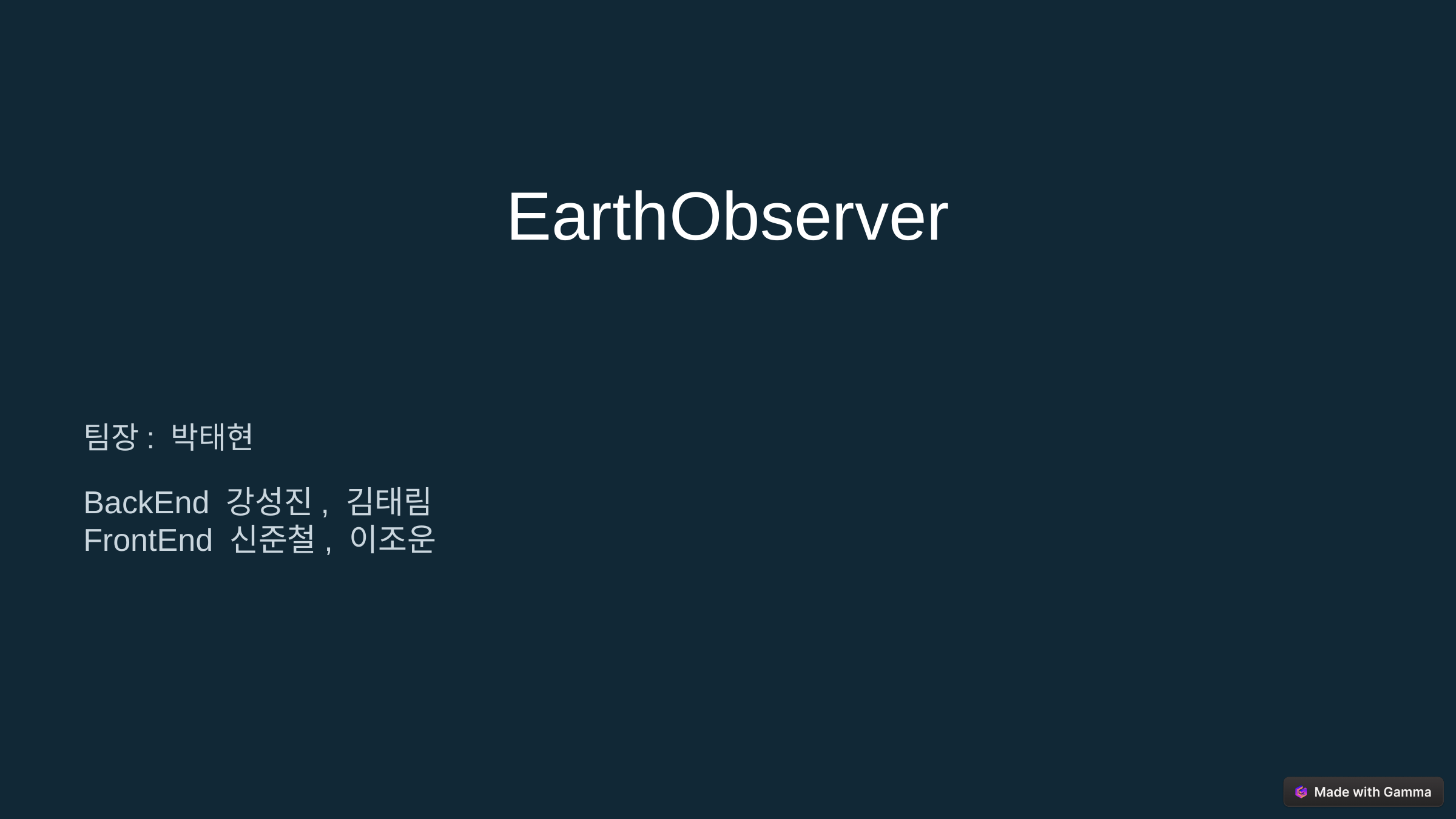

EarthObserver
팀장: 박태현
BackEnd 강성진, 김태림
FrontEnd 신준철, 이조운